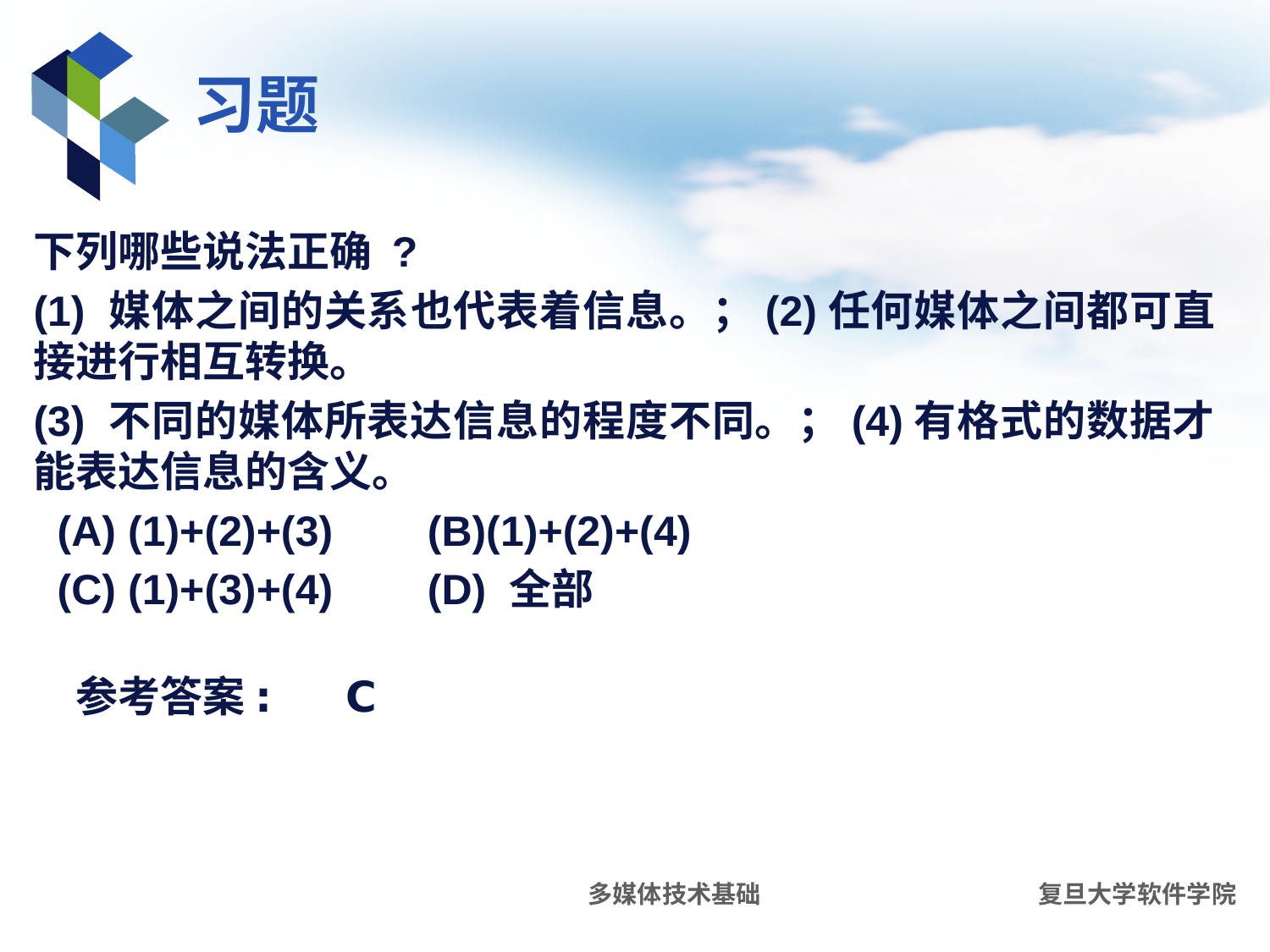

# 习题
下列哪些说法正确 ?
(1) 媒体之间的关系也代表着信息。；(2)任何媒体之间都可直接进行相互转换。
(3) 不同的媒体所表达信息的程度不同。；(4)有格式的数据才能表达信息的含义。
  (A) (1)+(2)+(3)        (B)(1)+(2)+(4)
  (C) (1)+(3)+(4)        (D) 全部
参考答案:     C

多媒体技术基础